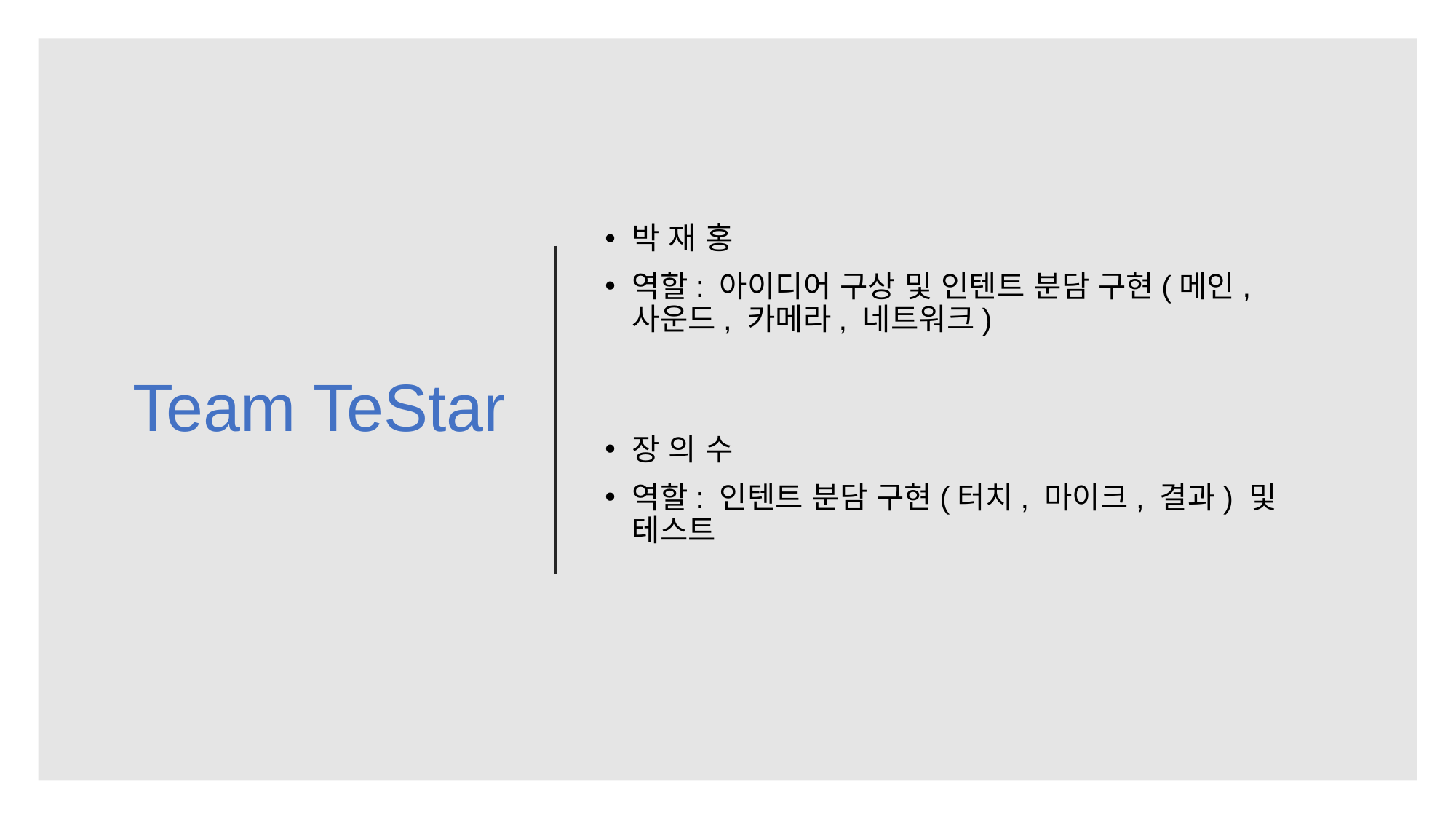

# Team TeStar
박 재 홍
역할: 아이디어 구상 및 인텐트 분담 구현(메인, 사운드, 카메라, 네트워크)

장 의 수
역할: 인텐트 분담 구현(터치, 마이크, 결과) 및 테스트